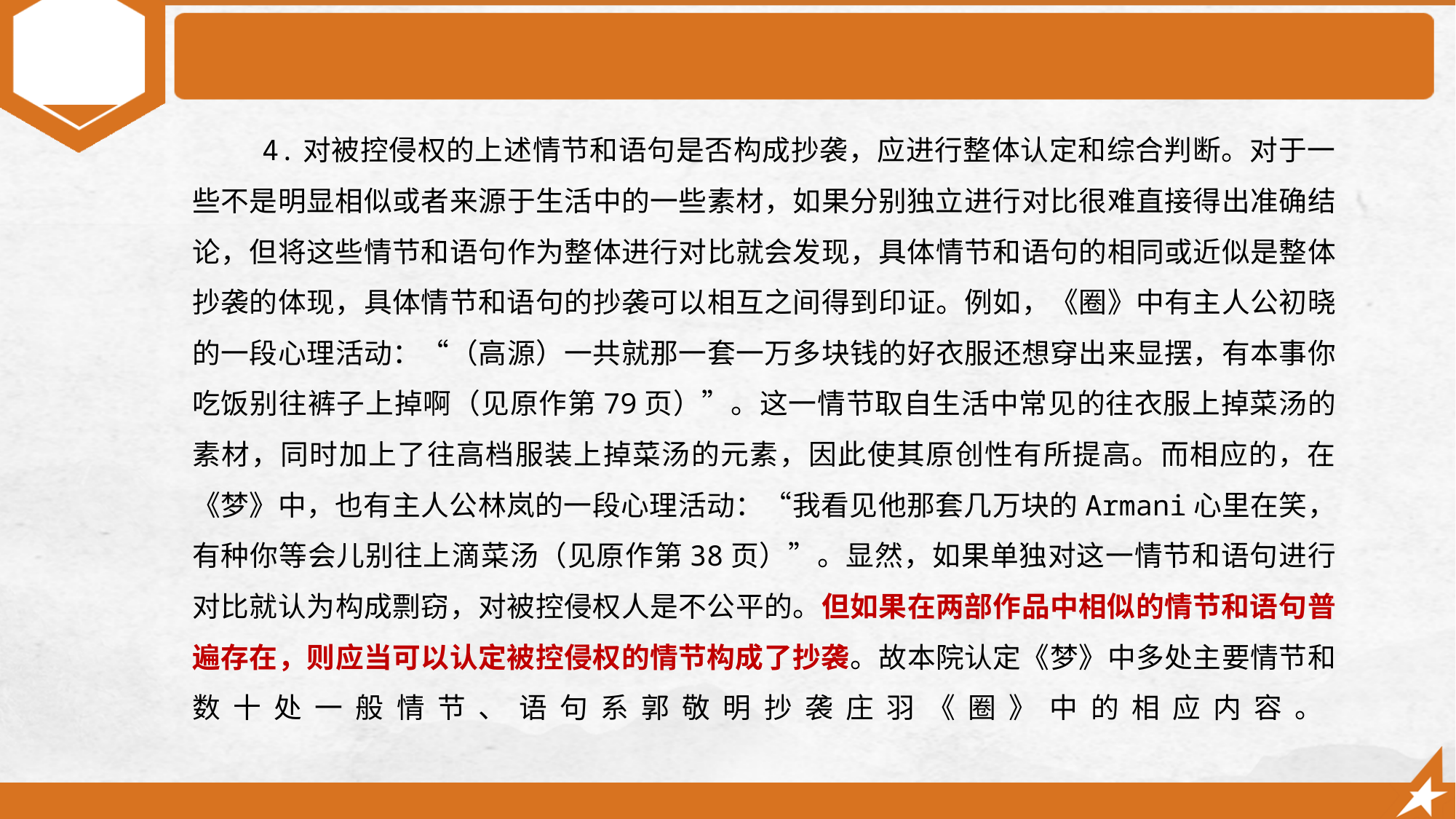

4.对被控侵权的上述情节和语句是否构成抄袭，应进行整体认定和综合判断。对于一些不是明显相似或者来源于生活中的一些素材，如果分别独立进行对比很难直接得出准确结论，但将这些情节和语句作为整体进行对比就会发现，具体情节和语句的相同或近似是整体抄袭的体现，具体情节和语句的抄袭可以相互之间得到印证。例如，《圈》中有主人公初晓的一段心理活动：“（高源）一共就那一套一万多块钱的好衣服还想穿出来显摆，有本事你吃饭别往裤子上掉啊（见原作第79页）”。这一情节取自生活中常见的往衣服上掉菜汤的素材，同时加上了往高档服装上掉菜汤的元素，因此使其原创性有所提高。而相应的，在《梦》中，也有主人公林岚的一段心理活动：“我看见他那套几万块的Armani心里在笑，有种你等会儿别往上滴菜汤（见原作第38页）”。显然，如果单独对这一情节和语句进行对比就认为构成剽窃，对被控侵权人是不公平的。但如果在两部作品中相似的情节和语句普遍存在，则应当可以认定被控侵权的情节构成了抄袭。故本院认定《梦》中多处主要情节和数十处一般情节、语句系郭敬明抄袭庄羽《圈》中的相应内容。